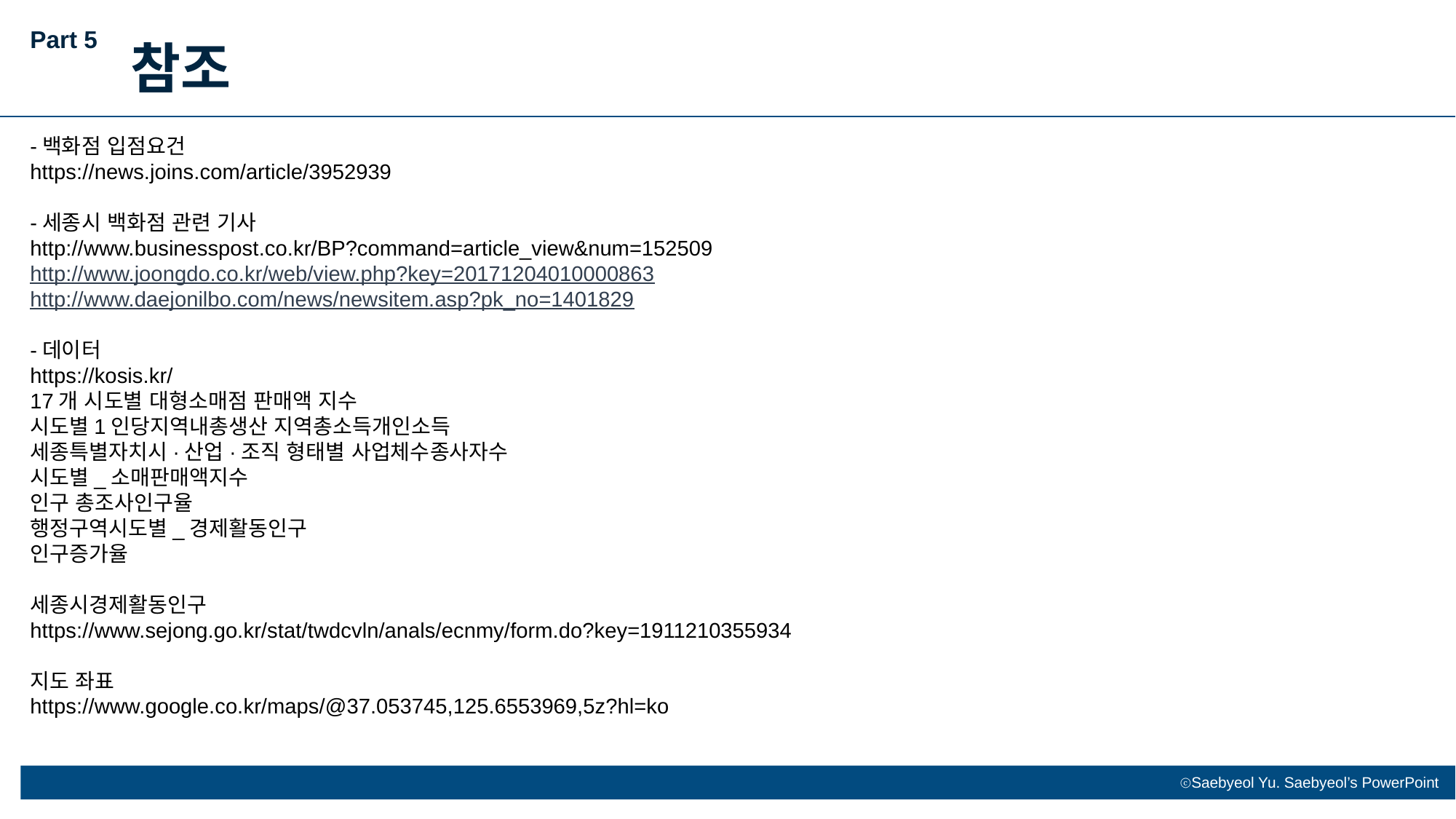

Part 5
참조
-백화점 입점요건
https://news.joins.com/article/3952939

-세종시 백화점 관련 기사
http://www.businesspost.co.kr/BP?command=article_view&num=152509
http://www.joongdo.co.kr/web/view.php?key=20171204010000863
http://www.daejonilbo.com/news/newsitem.asp?pk_no=1401829

-데이터
https://kosis.kr/
17개 시도별 대형소매점 판매액 지수
시도별1인당지역내총생산 지역총소득개인소득
세종특별자치시·산업·조직 형태별 사업체수종사자수
시도별_소매판매액지수
인구 총조사인구율
행정구역시도별_경제활동인구
인구증가율

세종시경제활동인구
https://www.sejong.go.kr/stat/twdcvln/anals/ecnmy/form.do?key=1911210355934

지도 좌표
https://www.google.co.kr/maps/@37.053745,125.6553969,5z?hl=ko